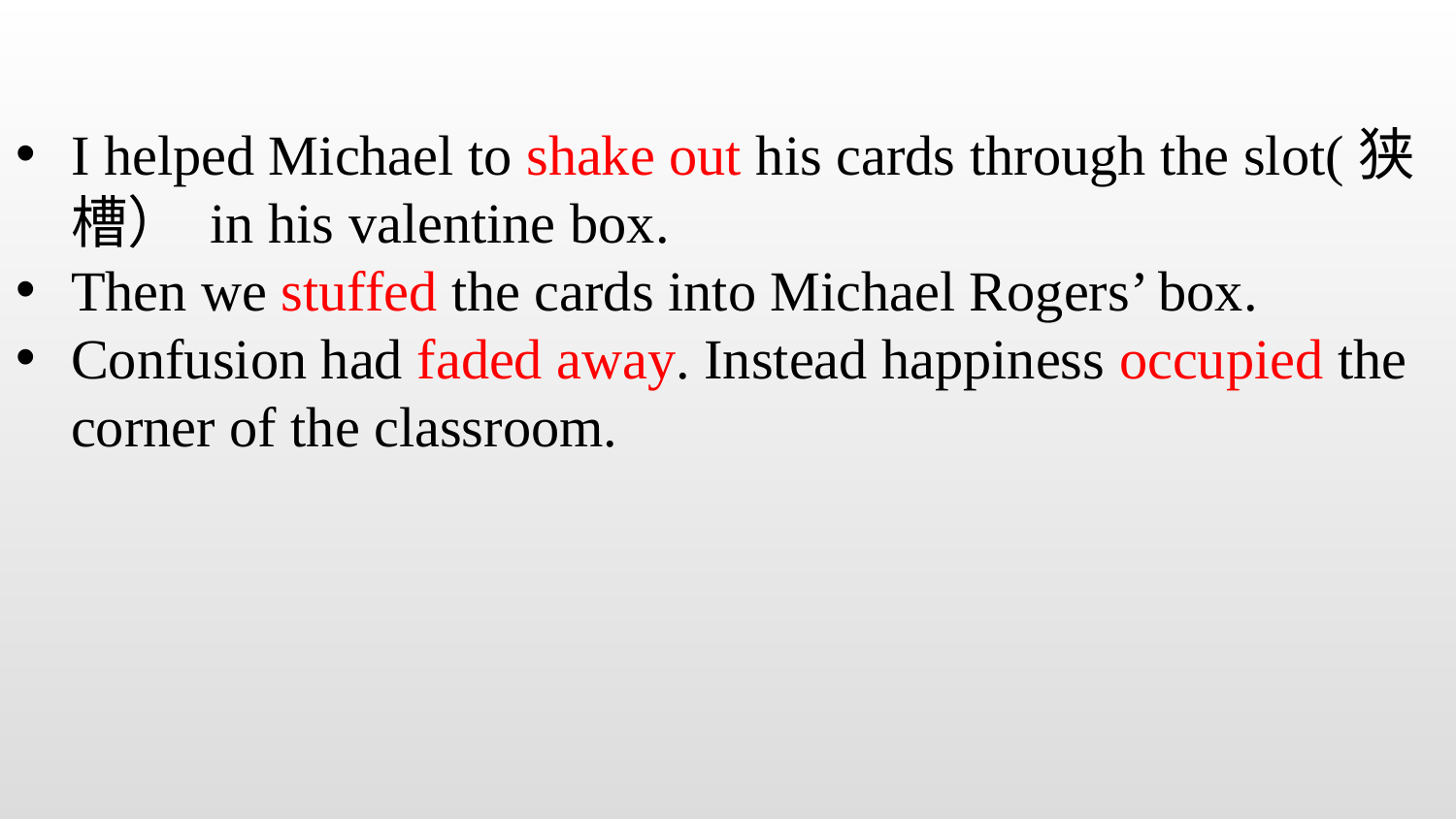

I helped Michael to shake out his cards through the slot(狭槽） in his valentine box.
Then we stuffed the cards into Michael Rogers’ box.
Confusion had faded away. Instead happiness occupied the corner of the classroom.